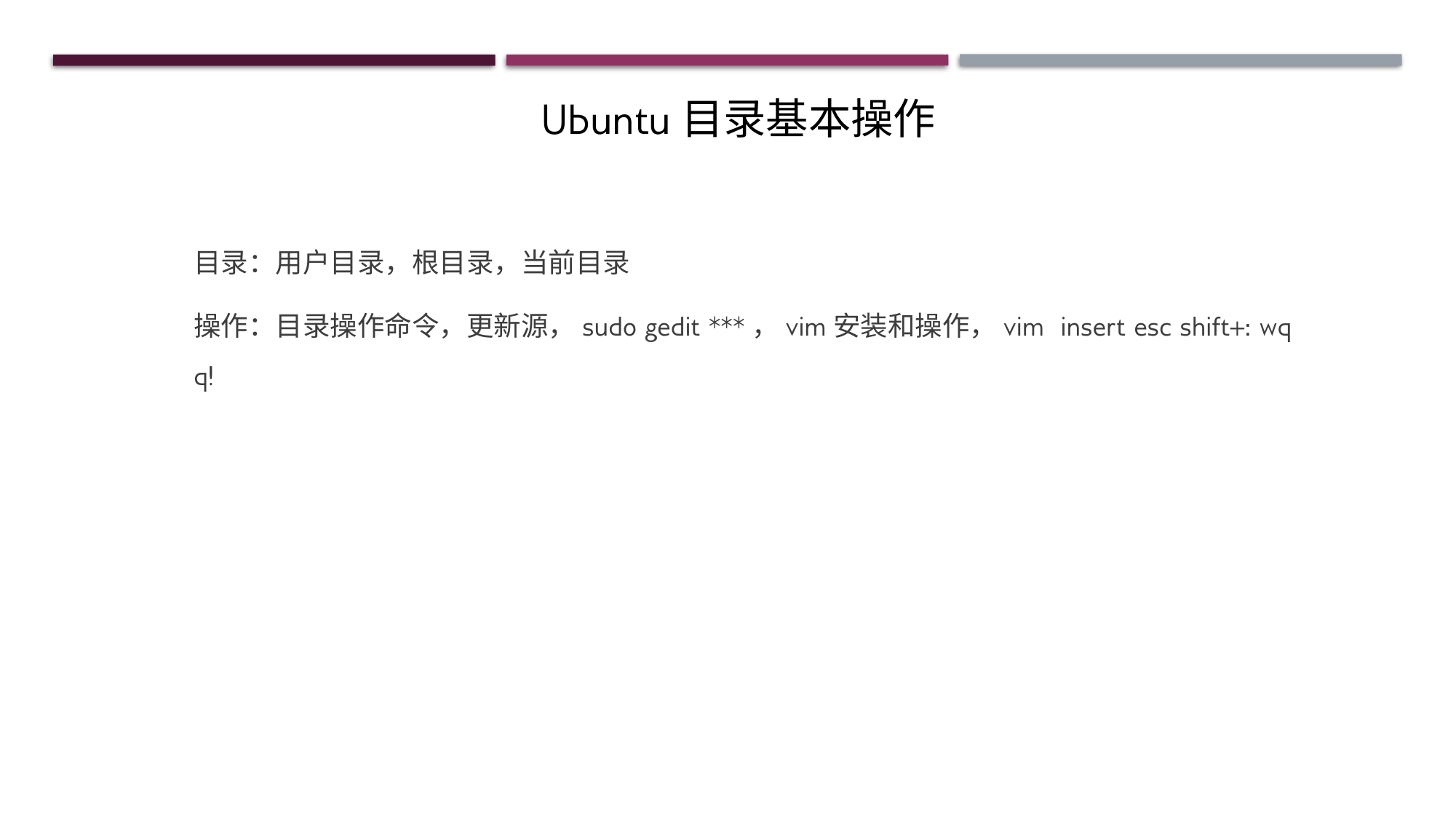

Ubuntu目录基本操作
目录：用户目录，根目录，当前目录
操作：目录操作命令，更新源，sudo gedit ***，vim安装和操作，vim  insert esc shift+: wq q!